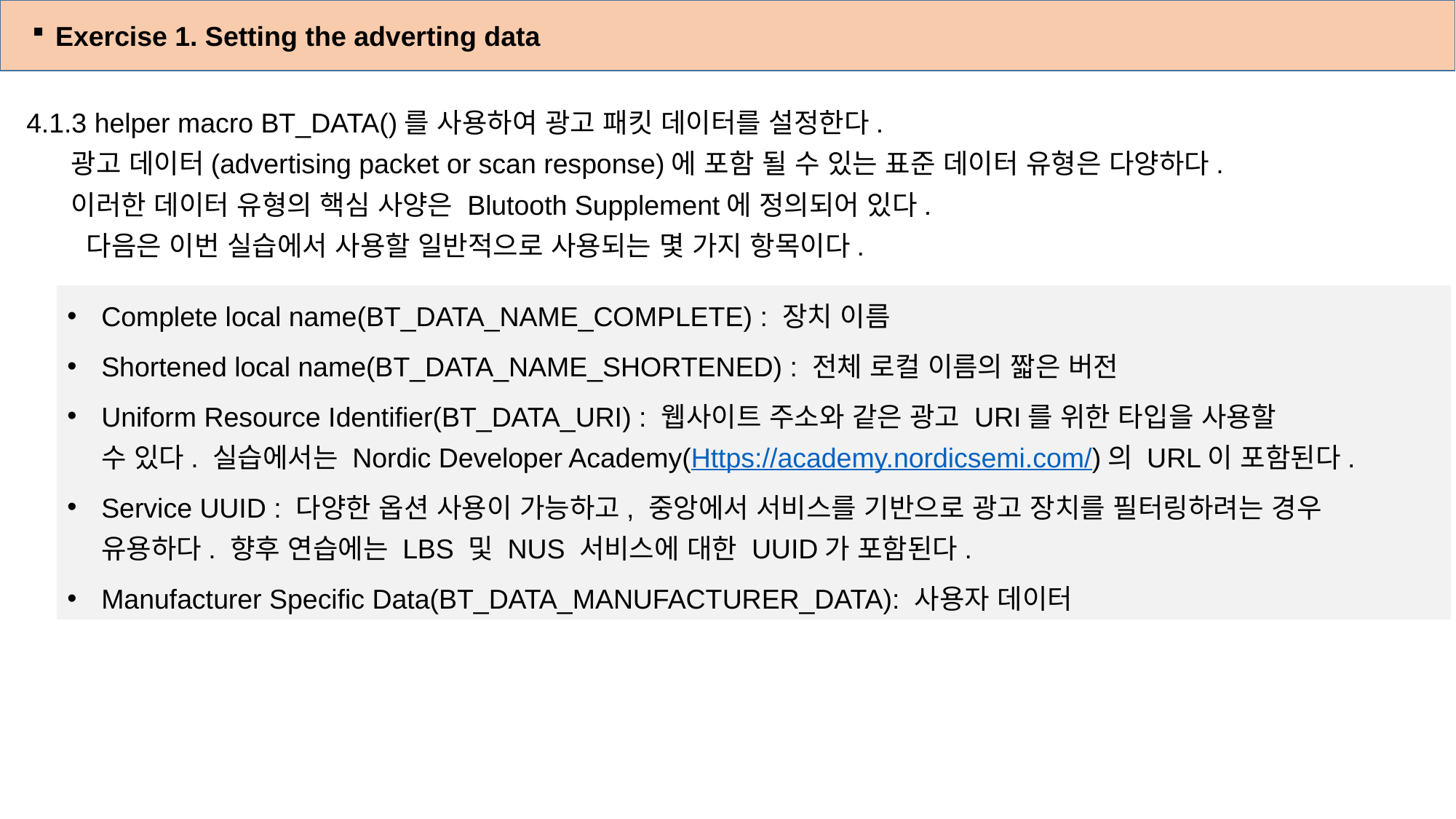

Exercise 1. Setting the adverting data
4.1.3 helper macro BT_DATA()를 사용하여 광고 패킷 데이터를 설정한다.
     광고 데이터(advertising packet or scan response)에 포함 될 수 있는 표준 데이터 유형은 다양하다.
     이러한 데이터 유형의 핵심 사양은 Blutooth Supplement에 정의되어 있다.
       다음은 이번 실습에서 사용할 일반적으로 사용되는 몇 가지 항목이다.
Complete local name(BT_DATA_NAME_COMPLETE) : 장치 이름
Shortened local name(BT_DATA_NAME_SHORTENED) : 전체 로컬 이름의 짧은 버전
Uniform Resource Identifier(BT_DATA_URI) : 웹사이트 주소와 같은 광고 URI를 위한 타입을 사용할
수 있다. 실습에서는 Nordic Developer Academy(Https://academy.nordicsemi.com/)의 URL이 포함된다.
Service UUID : 다양한 옵션 사용이 가능하고, 중앙에서 서비스를 기반으로 광고 장치를 필터링하려는 경우
유용하다. 향후 연습에는 LBS 및 NUS 서비스에 대한 UUID가 포함된다.
Manufacturer Specific Data(BT_DATA_MANUFACTURER_DATA): 사용자 데이터